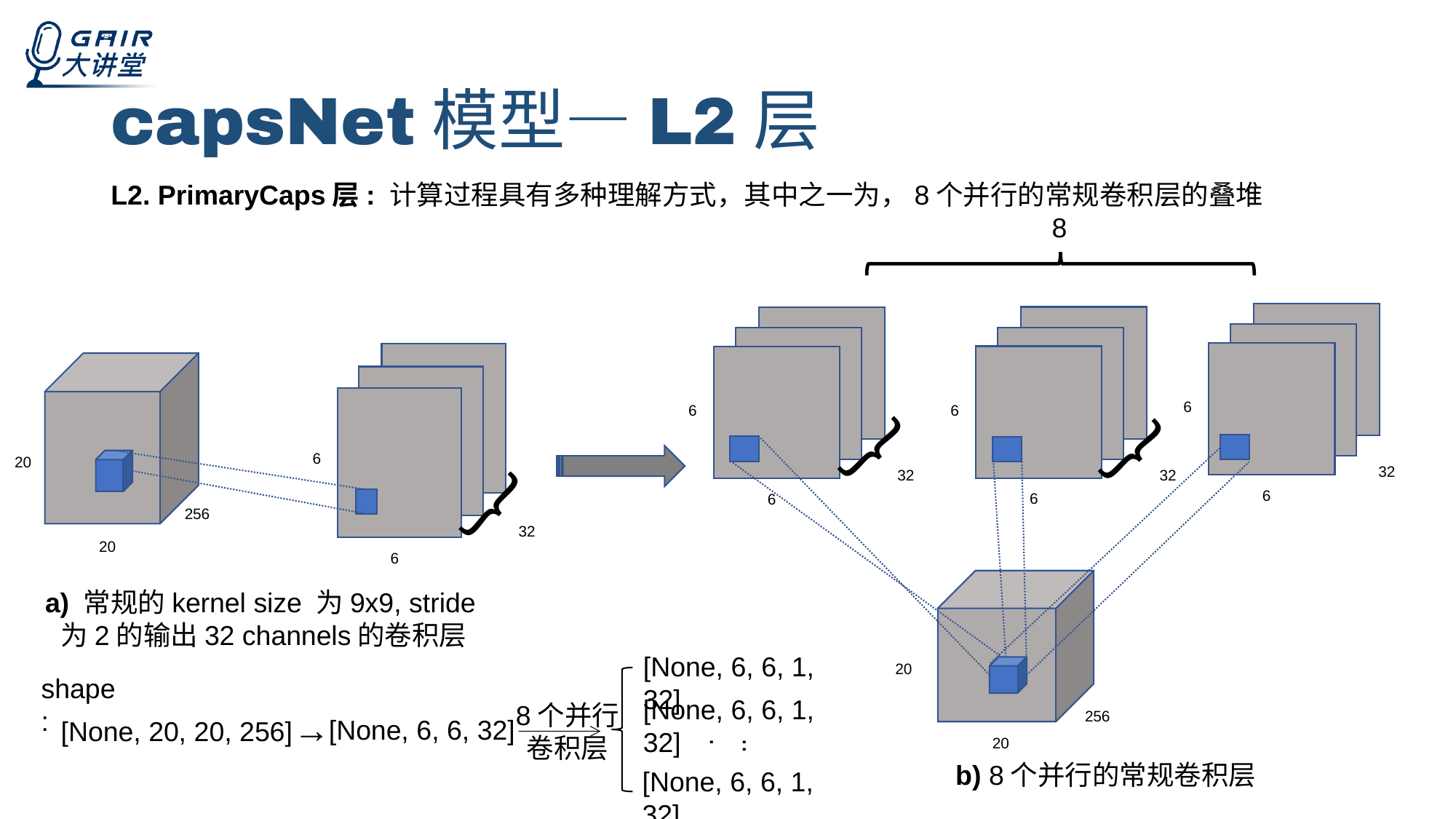

# capsNet模型—L2层

L2. PrimaryCaps层: 计算过程具有多种理解方式，其中之一为，8个并行的常规卷积层的叠堆
8

6
20

｛
256
32
20
6

6
6
6

｛
｛

32
32
32
6
6
6

a) 常规的kernel size 为9x9, stride为2的输出32 channels的卷积层
[None, 6, 6, 1, 32]
20

shape:

[None, 6, 6, 1, 32]
8个并行卷积层
→
256
[None, 6, 6, 32]
[None, 20, 20, 256]
...
20
b) 8个并行的常规卷积层
[None, 6, 6, 1, 32]